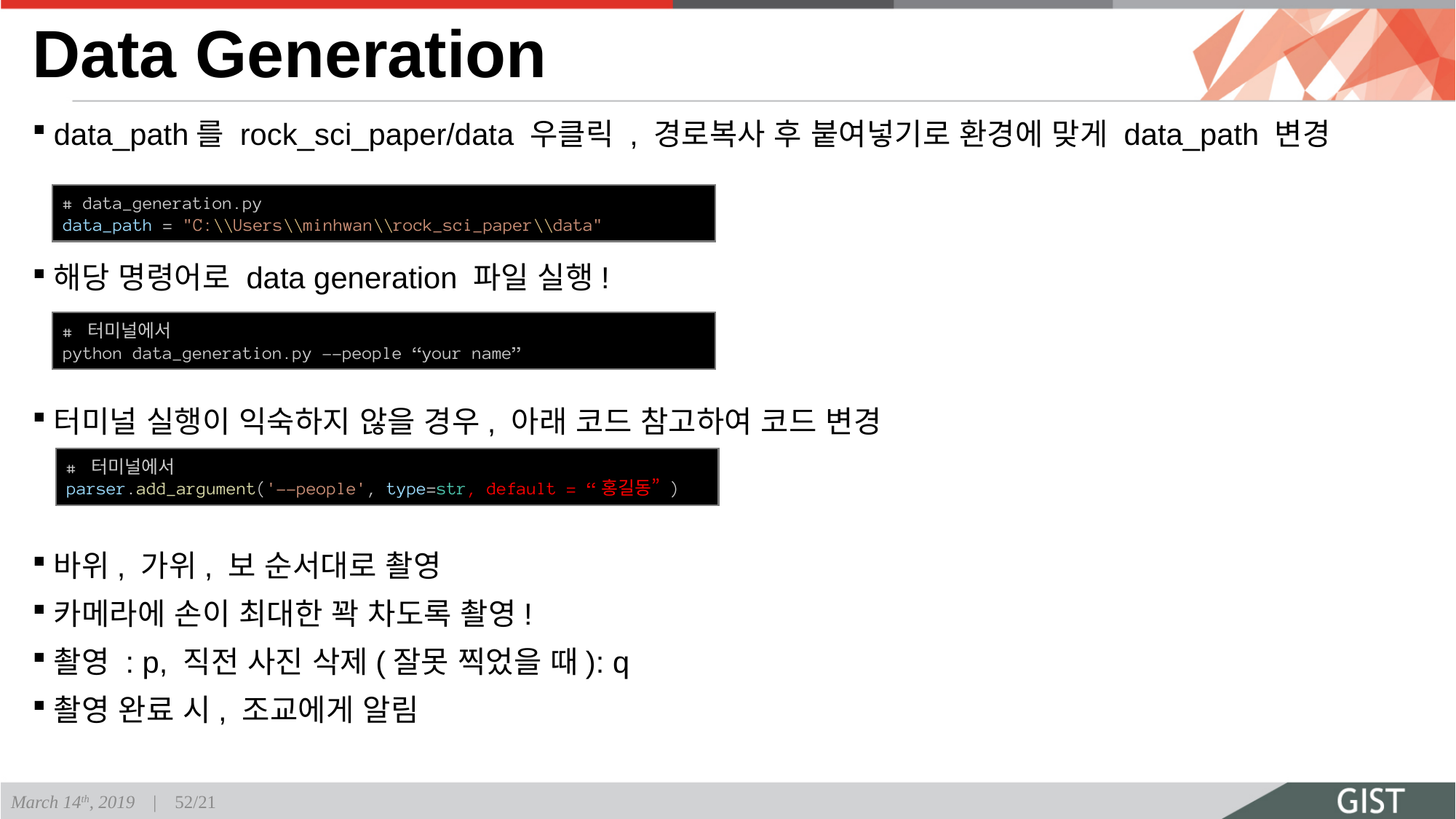

# Data Generation
data_path를 rock_sci_paper/data 우클릭 , 경로복사 후 붙여넣기로 환경에 맞게 data_path 변경

해당 명령어로 data generation 파일 실행!

터미널 실행이 익숙하지 않을 경우, 아래 코드 참고하여 코드 변경

바위, 가위, 보 순서대로 촬영
카메라에 손이 최대한 꽉 차도록 촬영!
촬영 : p, 직전 사진 삭제(잘못 찍었을 때): q
촬영 완료 시, 조교에게 알림
# data_generation.py data_path = "C:\\Users\\minhwan\\rock_sci_paper\\data"
# 터미널에서
python data_generation.py –-people “your name”
# 터미널에서
parser.add_argument('--people', type=str, default = “홍길동” )
March 14th, 2019    |    52/21